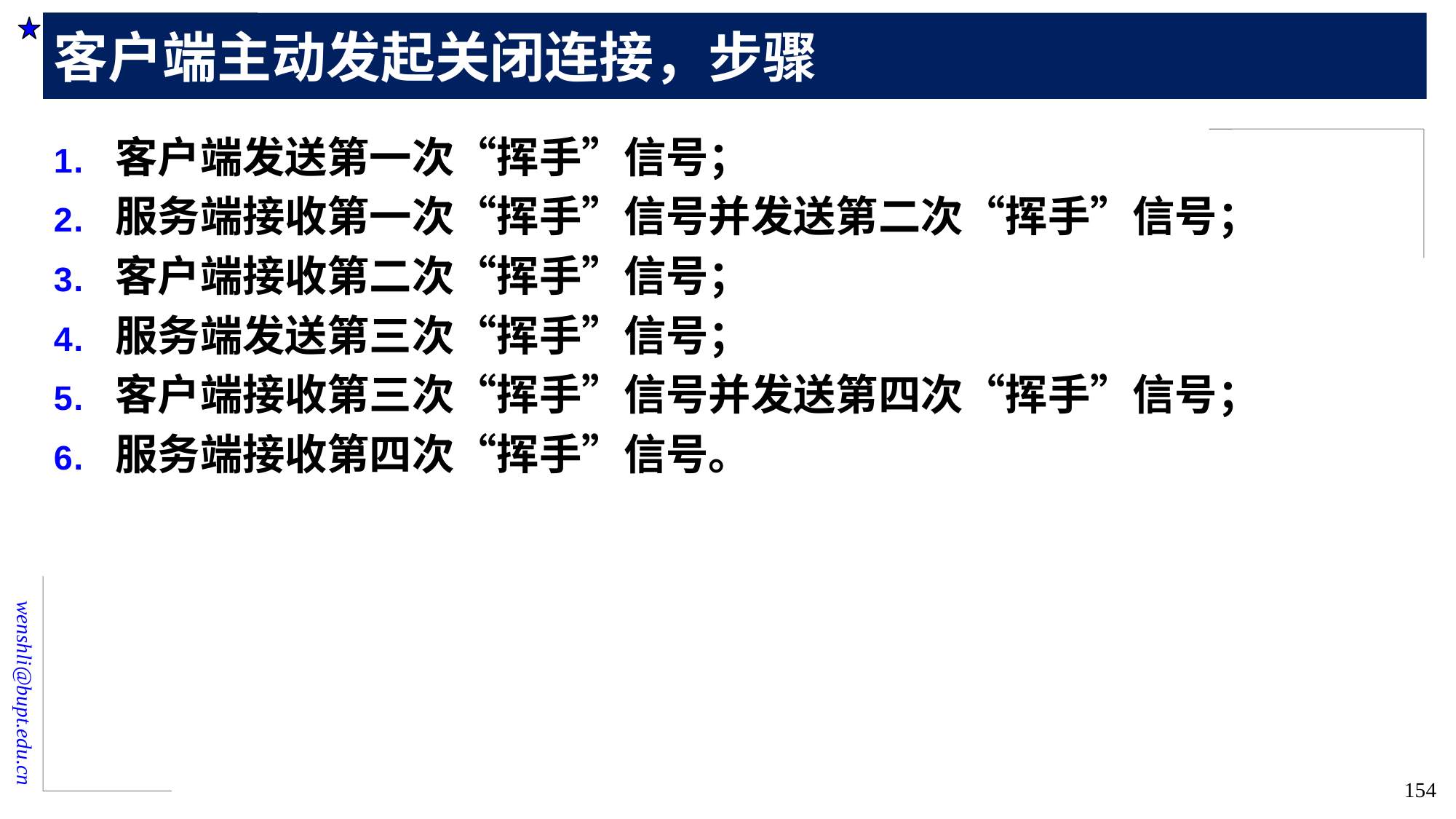

# 客户端主动发起关闭连接，步骤
客户端发送第一次“挥手”信号；
服务端接收第一次“挥手”信号并发送第二次“挥手”信号；
客户端接收第二次“挥手”信号；
服务端发送第三次“挥手”信号；
客户端接收第三次“挥手”信号并发送第四次“挥手”信号；
服务端接收第四次“挥手”信号。

154